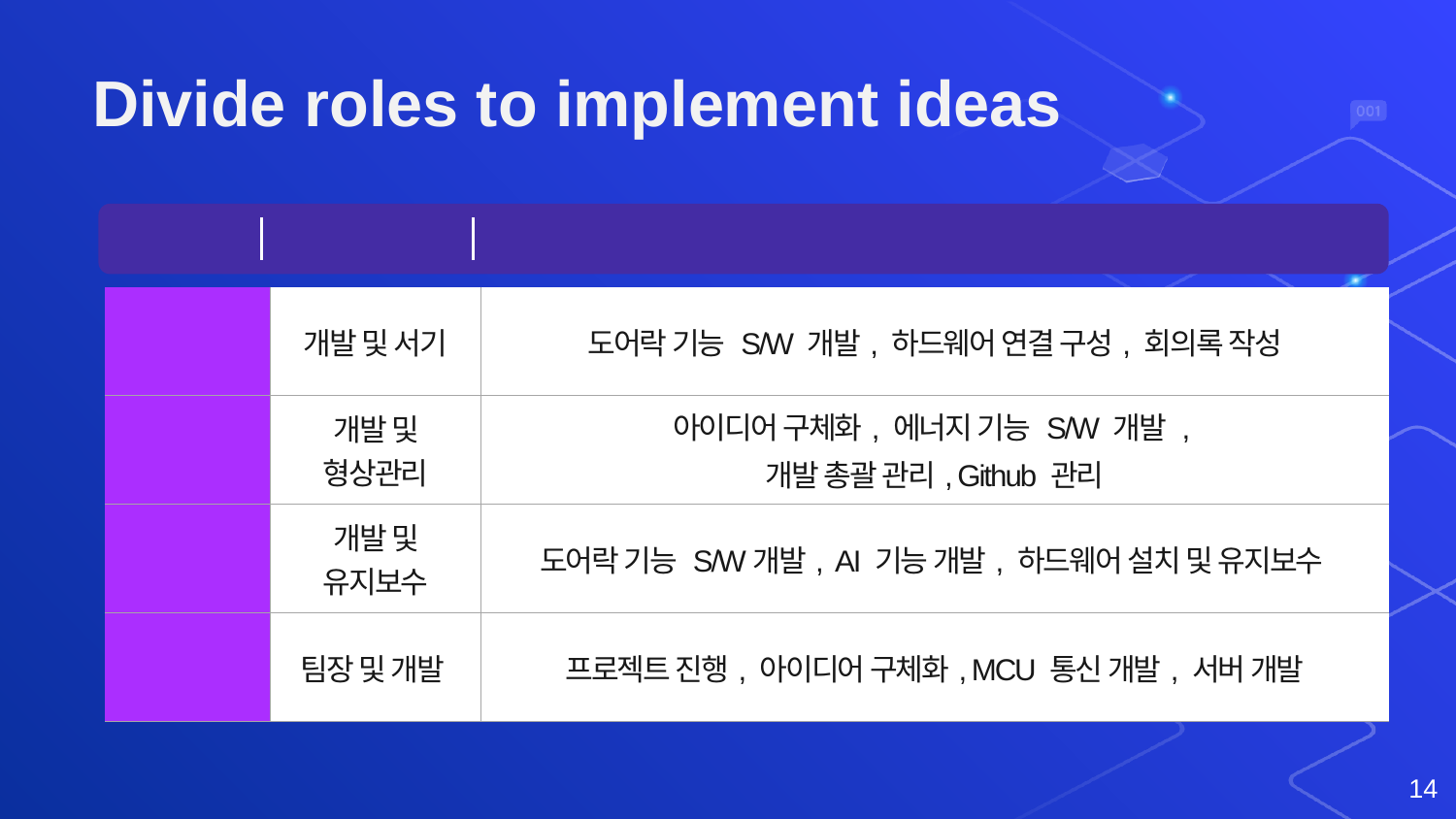

# Divide roles to implement ideas

분담
이름
역할
| 김유경 | 개발 및 서기 | 도어락 기능 S/W 개발, 하드웨어 연결 구성, 회의록 작성 |
| --- | --- | --- |
| 김호준 | 개발 및 형상관리 | 아이디어 구체화, 에너지 기능 S/W 개발 , 개발 총괄 관리, Github 관리 |
| 이정환 | 개발 및 유지보수 | 도어락 기능 S/W개발, AI 기능 개발, 하드웨어 설치 및 유지보수 |
| 최아영 | 팀장 및 개발 | 프로젝트 진행, 아이디어 구체화, MCU 통신 개발, 서버 개발 |
14